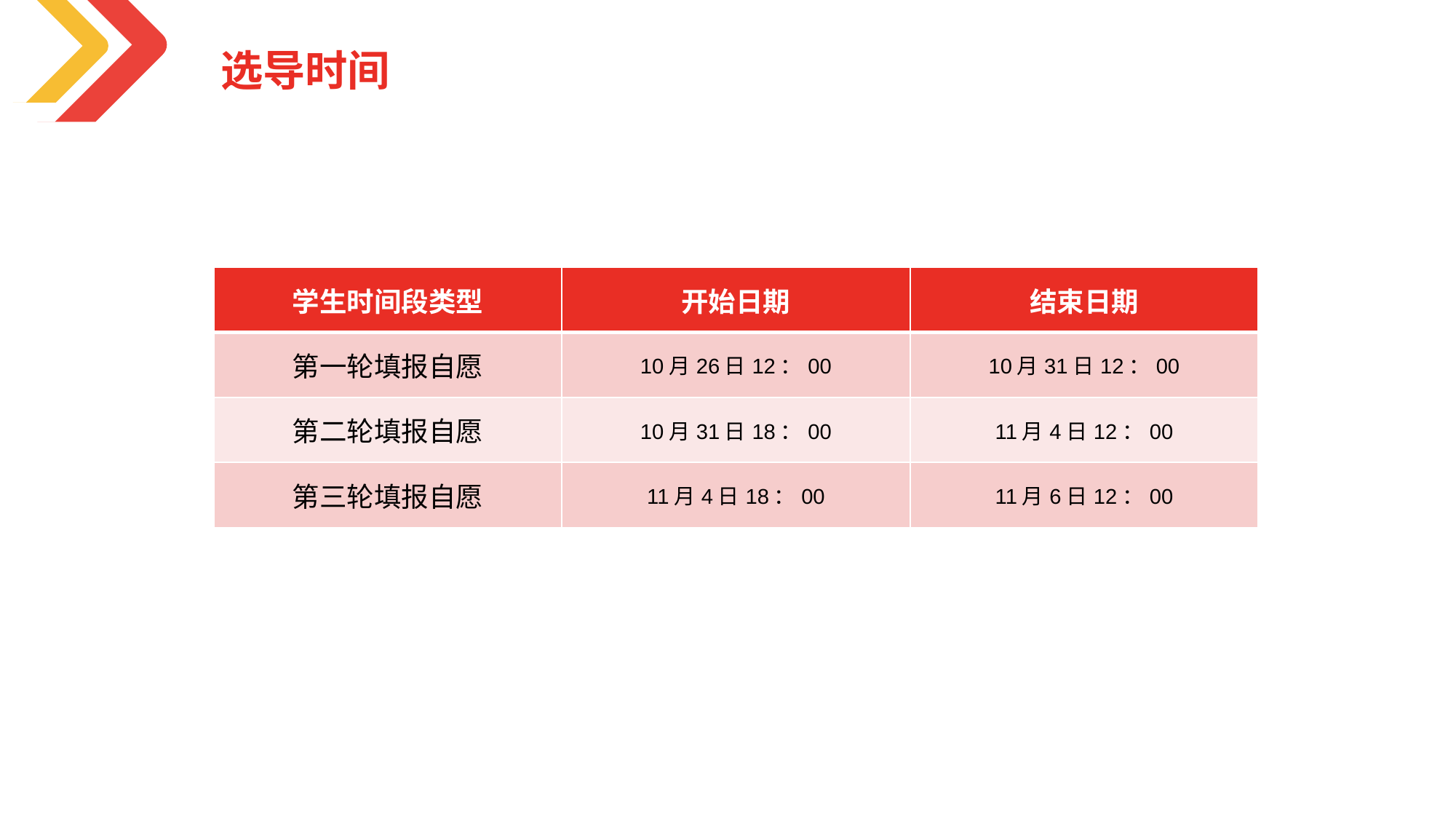

选导时间
| 学生时间段类型 | 开始日期 | 结束日期 |
| --- | --- | --- |
| 第一轮填报自愿 | 10月26日12：00 | 10月31日12：00 |
| 第二轮填报自愿 | 10月31日18：00 | 11月4日12：00 |
| 第三轮填报自愿 | 11月4日18：00 | 11月6日12：00 |